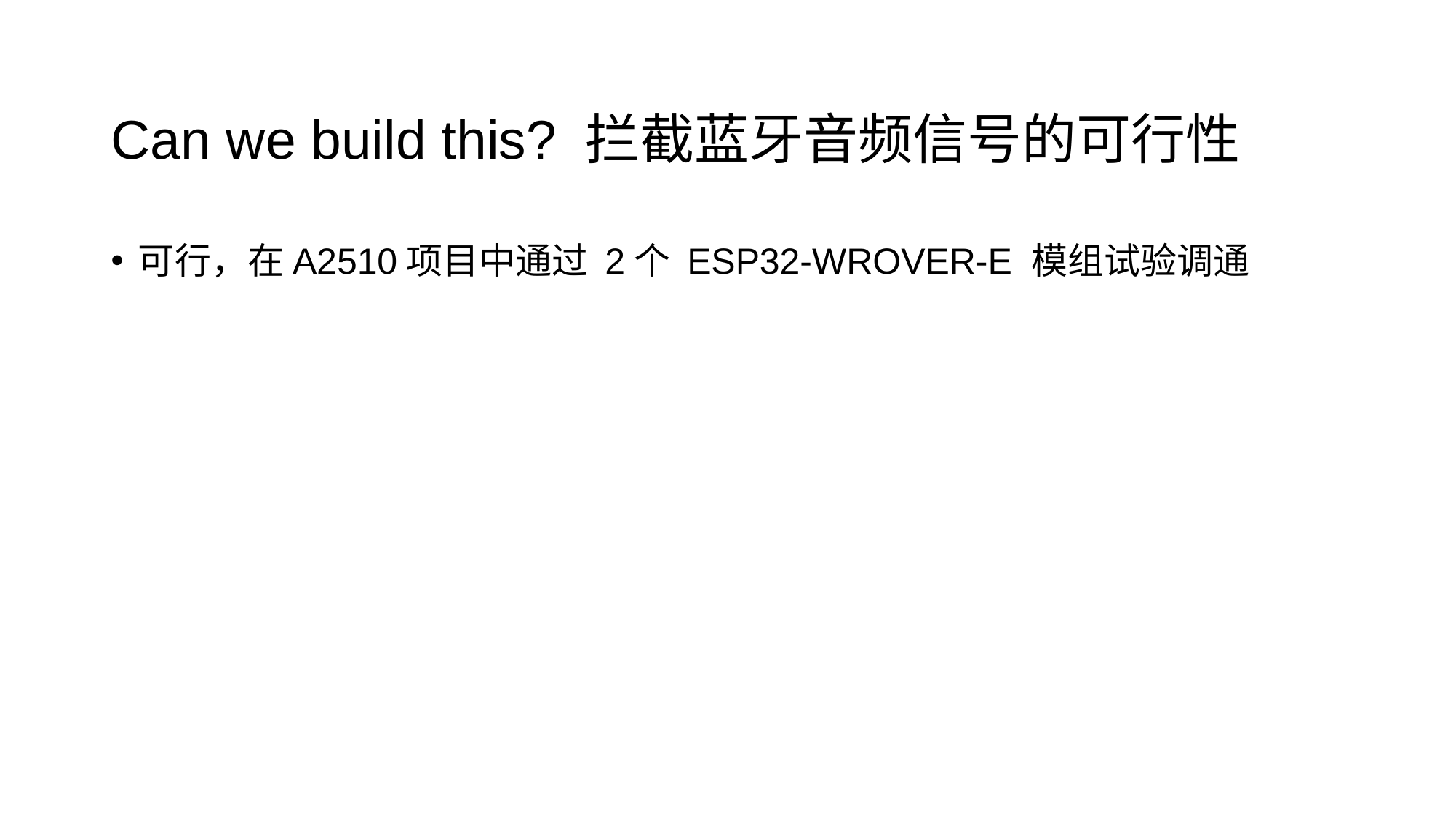

# Can we build this? 拦截蓝牙音频信号的可行性
可行，在A2510项目中通过 2个 ESP32-WROVER-E 模组试验调通